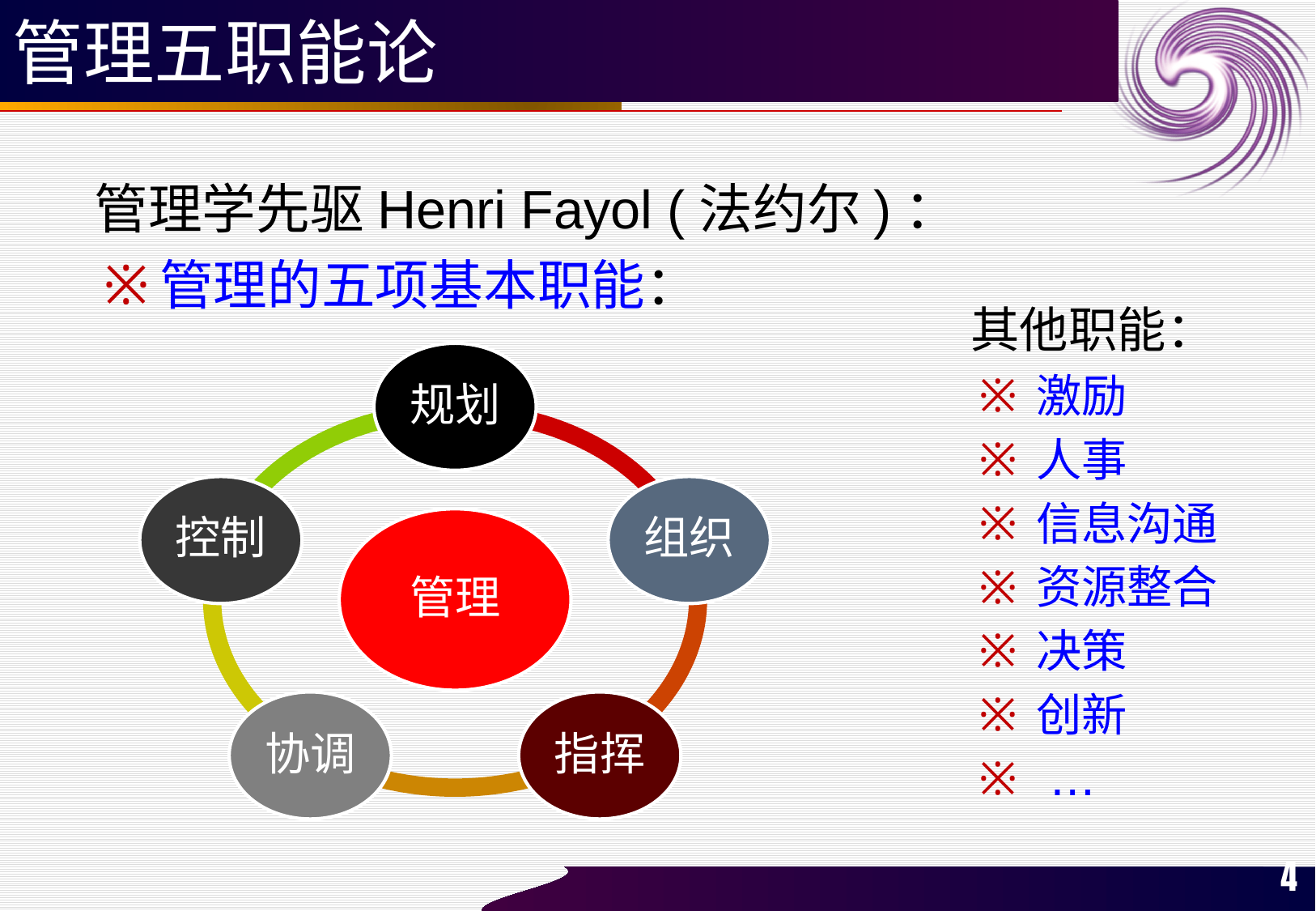

# 管理五职能论
管理学先驱Henri Fayol (法约尔)：
管理的五项基本职能：
其他职能：
激励
人事
信息沟通
资源整合
决策
创新
 …
规划

控制
组织
管理
协调
指挥
4